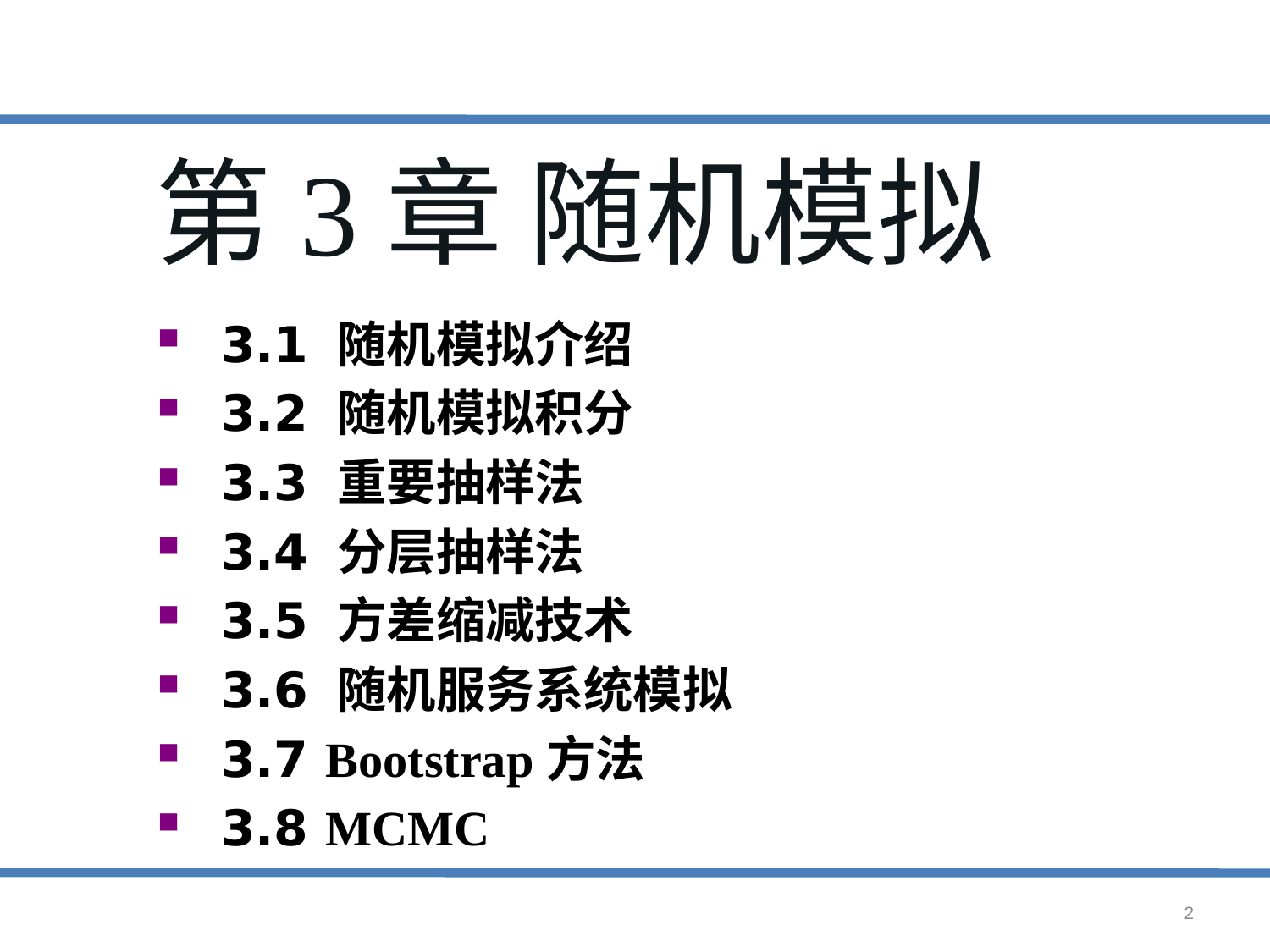

第3章 随机模拟

3.1 随机模拟介绍
3.2 随机模拟积分
3.3 重要抽样法
3.4 分层抽样法
3.5 方差缩减技术
3.6 随机服务系统模拟
3.7 Bootstrap方法
3.8 MCMC
2